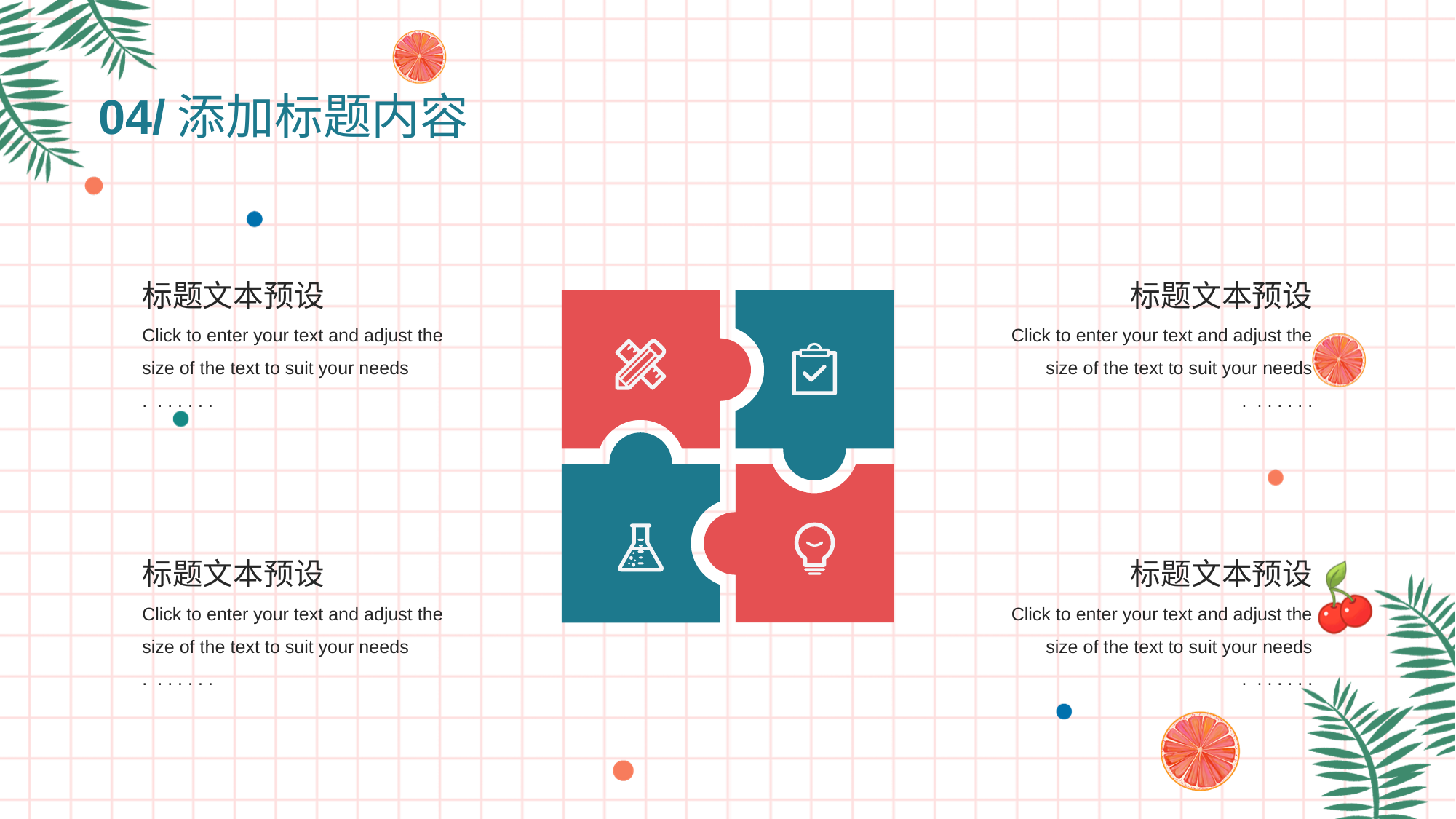

04/添加标题内容
标题文本预设
Click to enter your text and adjust the size of the text to suit your needs
.  . . . . . .
标题文本预设
Click to enter your text and adjust the size of the text to suit your needs
.  . . . . . .

标题文本预设
Click to enter your text and adjust the size of the text to suit your needs
.  . . . . . .
标题文本预设
Click to enter your text and adjust the size of the text to suit your needs
.  . . . . . .